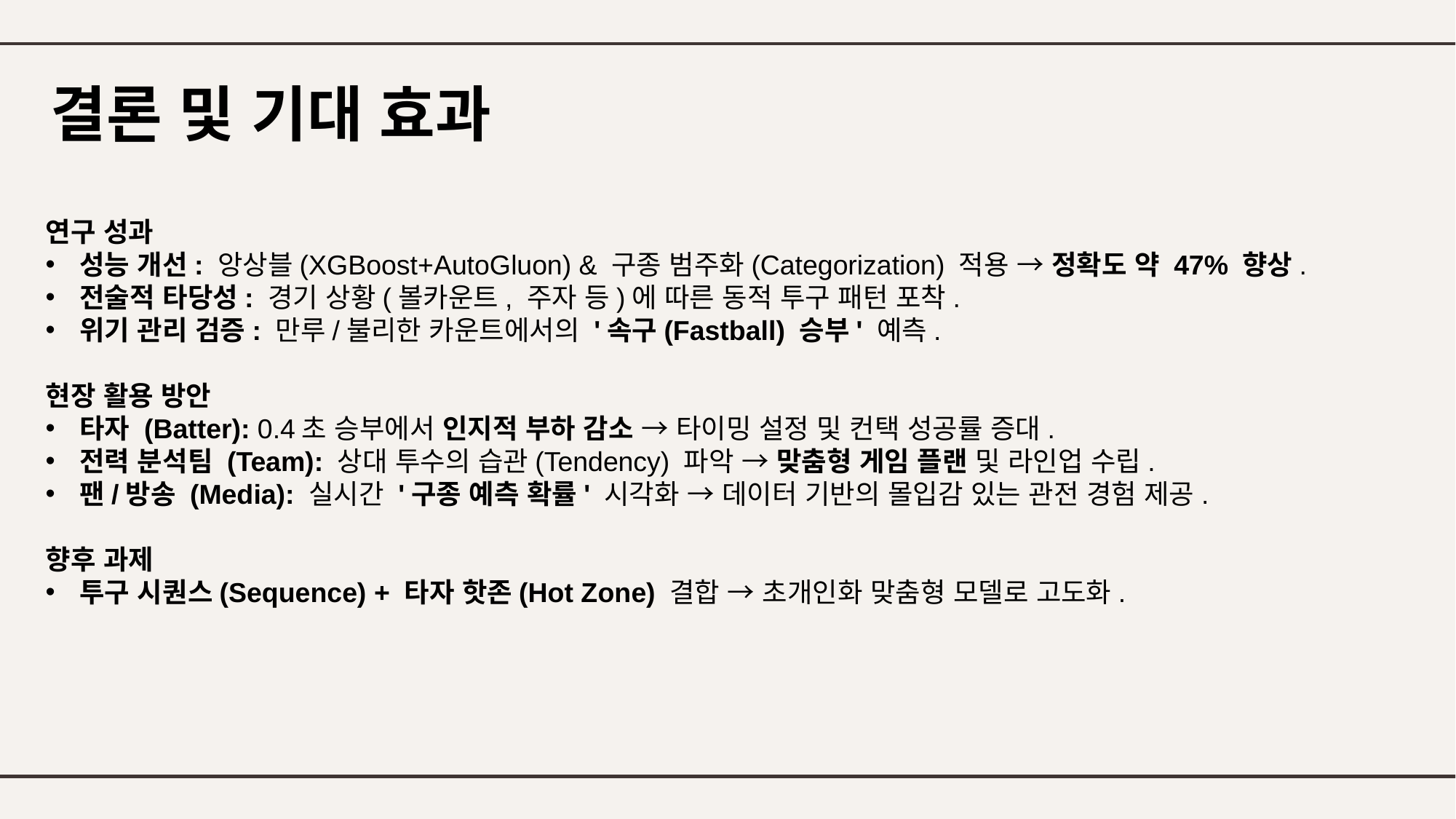

# 결론 및 기대 효과
연구 성과
성능 개선: 앙상블(XGBoost+AutoGluon) & 구종 범주화(Categorization) 적용 → 정확도 약 47% 향상.
전술적 타당성: 경기 상황(볼카운트, 주자 등)에 따른 동적 투구 패턴 포착.
위기 관리 검증: 만루/불리한 카운트에서의 '속구(Fastball) 승부' 예측.

현장 활용 방안
타자 (Batter): 0.4초 승부에서 인지적 부하 감소 → 타이밍 설정 및 컨택 성공률 증대.
전력 분석팀 (Team): 상대 투수의 습관(Tendency) 파악 → 맞춤형 게임 플랜 및 라인업 수립.
팬/방송 (Media): 실시간 '구종 예측 확률' 시각화 → 데이터 기반의 몰입감 있는 관전 경험 제공.

향후 과제
투구 시퀀스(Sequence) + 타자 핫존(Hot Zone) 결합 → 초개인화 맞춤형 모델로 고도화.